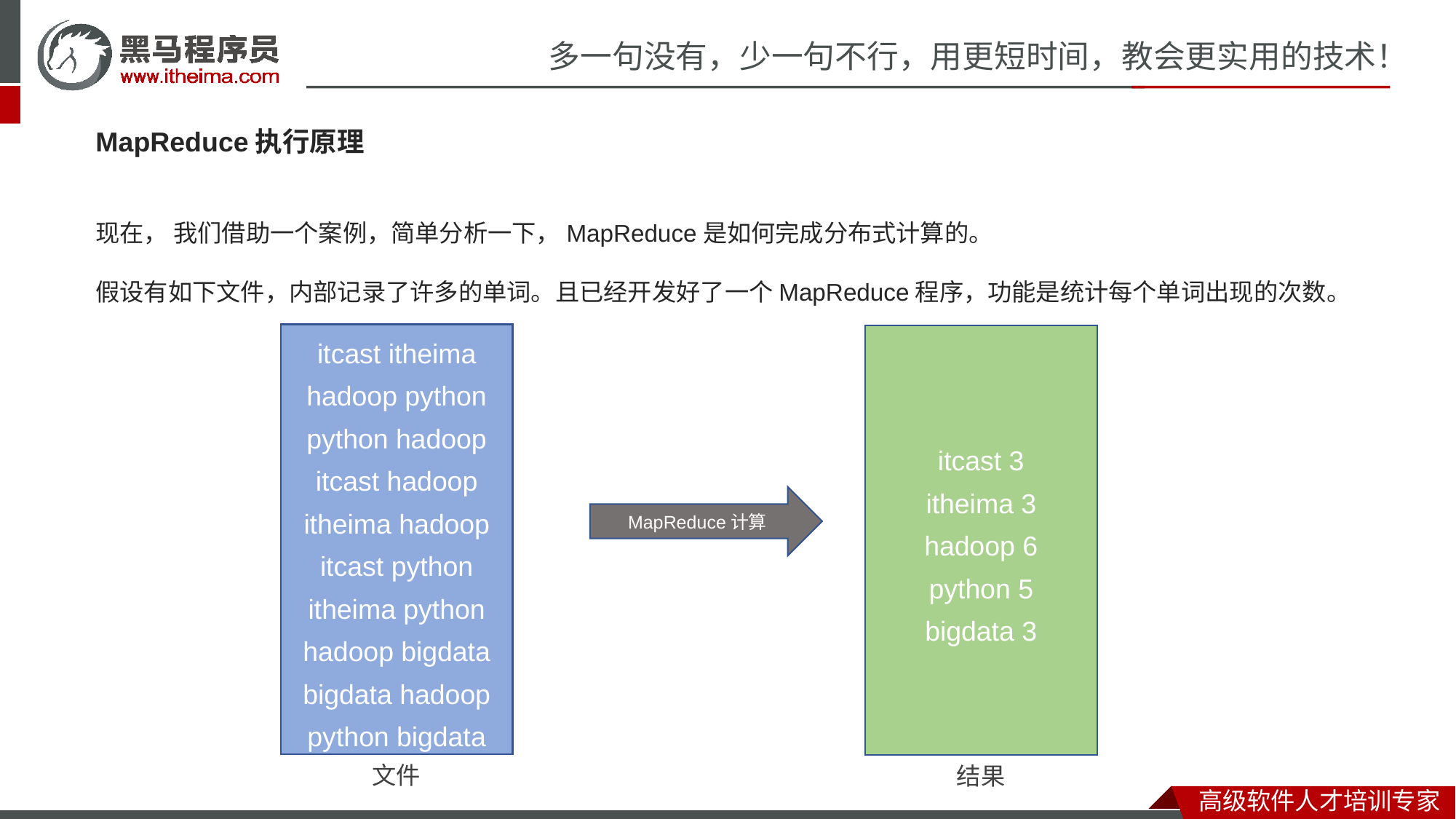

MapReduce执行原理
现在， 我们借助一个案例，简单分析一下，MapReduce是如何完成分布式计算的。
假设有如下文件，内部记录了许多的单词。且已经开发好了一个MapReduce程序，功能是统计每个单词出现的次数。
itcast itheima
hadoop python
python hadoop
itcast hadoop
itheima hadoop
itcast python
itheima python
hadoop bigdata
bigdata hadoop
python bigdata
文件
itcast 3
itheima 3
hadoop 6
python 5
bigdata 3
结果
MapReduce计算